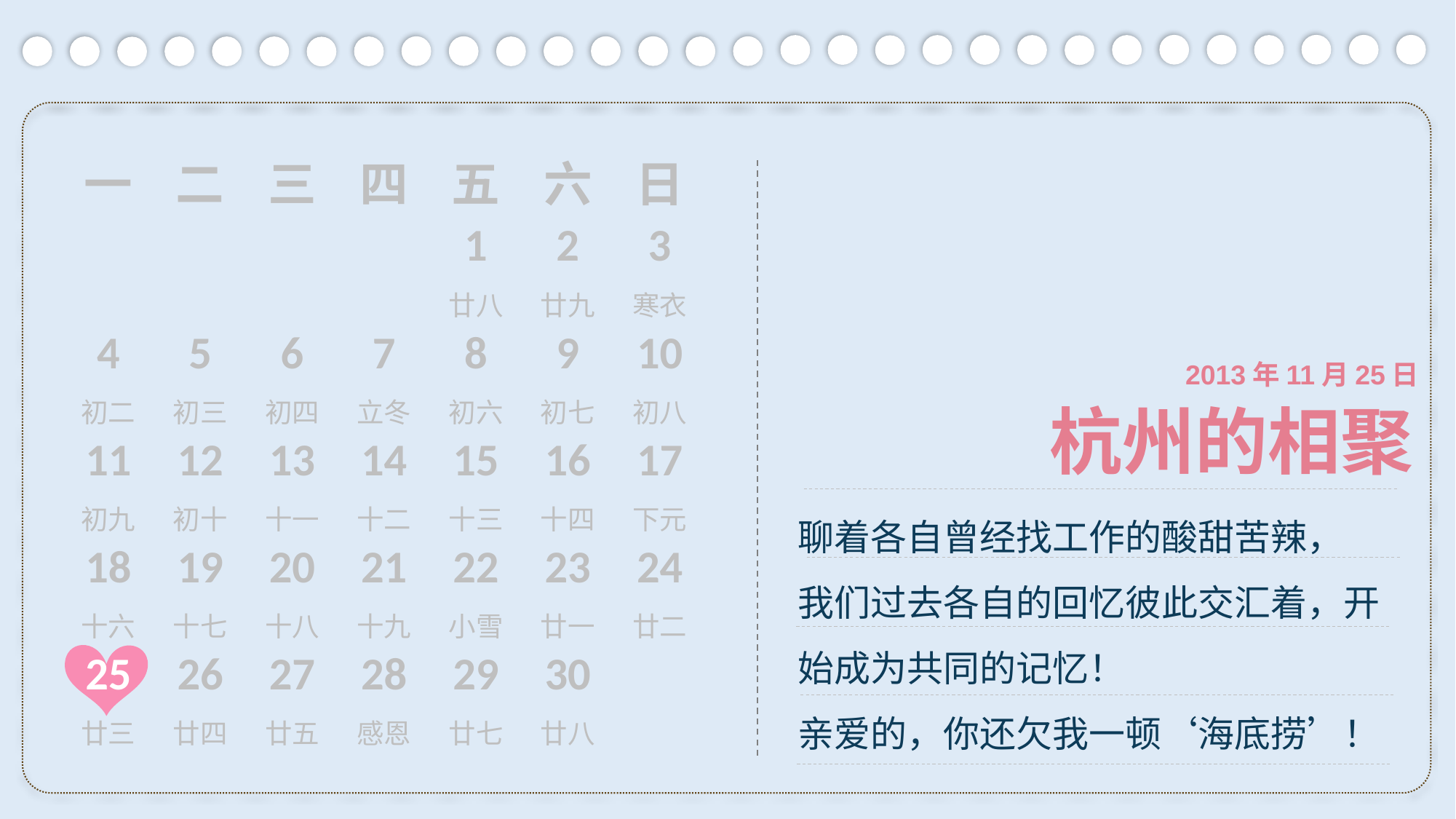

| 一 | 二 | 三 | 四 | 五 | 六 | 日 |
| --- | --- | --- | --- | --- | --- | --- |
|  |  |  |  | 1 | 2 | 3 |
|  |  |  |  | 廿八 | 廿九 | 寒衣 |
| 4 | 5 | 6 | 7 | 8 | 9 | 10 |
| 初二 | 初三 | 初四 | 立冬 | 初六 | 初七 | 初八 |
| 11 | 12 | 13 | 14 | 15 | 16 | 17 |
| 初九 | 初十 | 十一 | 十二 | 十三 | 十四 | 下元 |
| 18 | 19 | 20 | 21 | 22 | 23 | 24 |
| 十六 | 十七 | 十八 | 十九 | 小雪 | 廿一 | 廿二 |
| 25 | 26 | 27 | 28 | 29 | 30 |  |
| 廿三 | 廿四 | 廿五 | 感恩 | 廿七 | 廿八 |  |
2013年11月25日
杭州的相聚
聊着各自曾经找工作的酸甜苦辣，
我们过去各自的回忆彼此交汇着，开始成为共同的记忆！
亲爱的，你还欠我一顿‘海底捞’！